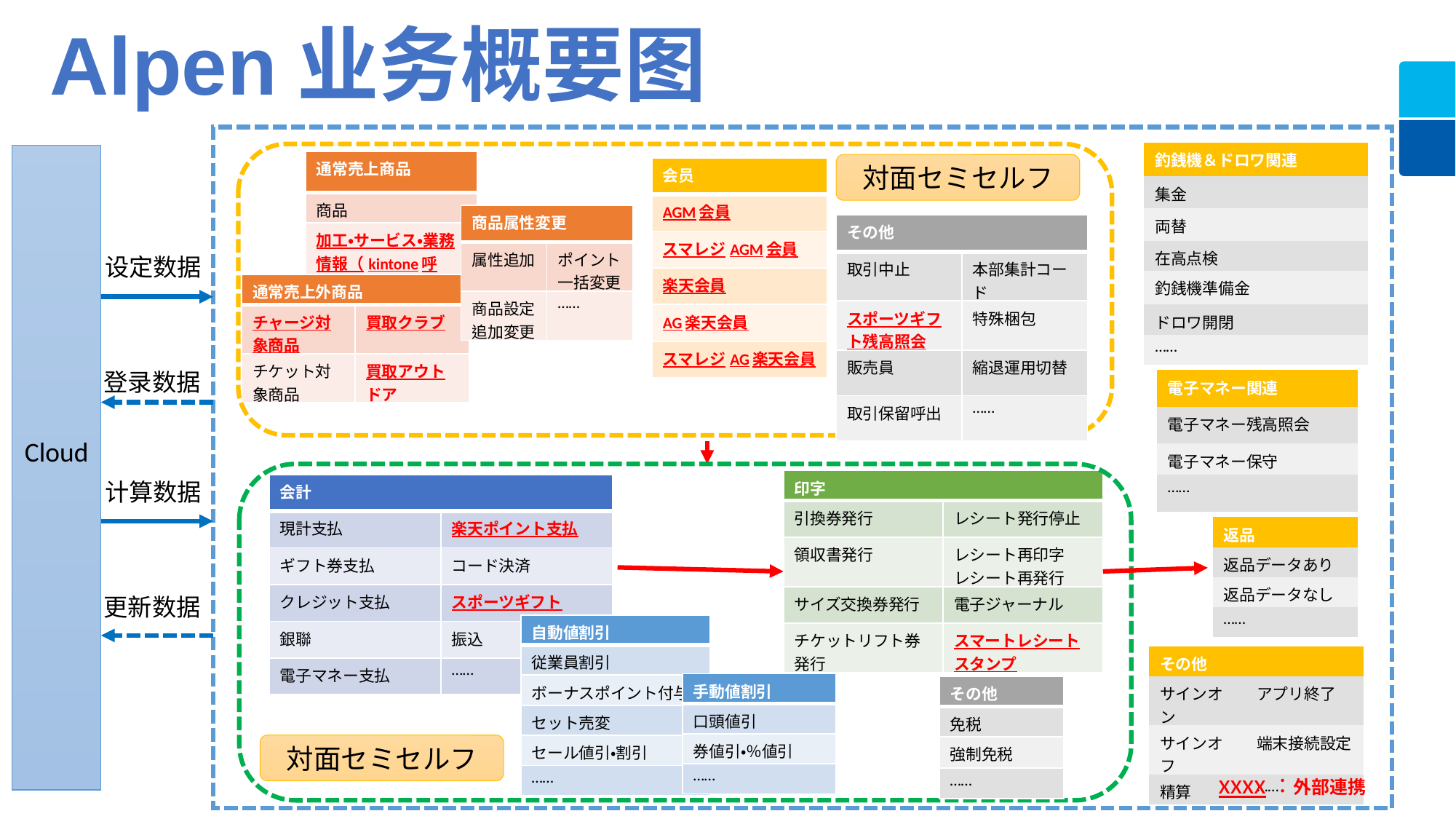

Alpen业务概要图

| 釣銭機＆ドロワ関連 |
| --- |
| 集金 |
| 両替 |
| 在高点検 |
| 釣銭機準備金 |
| ドロワ開閉 |
| …… |

Cloud

| 通常売上商品 |
| --- |
| 商品 |
| 加工・サービス・業務情報（kintone呼出） |
対面セミセルフ
| 会员 |
| --- |
| AGM会員 |
| スマレジAGM会員 |
| 楽天会員 |
| AG楽天会員 |
| スマレジAG楽天会員 |
| 商品属性変更 |  |
| --- | --- |
| 属性追加 | ポイント一括変更 |
| 商品設定追加変更 | …… |
| その他 |  |
| --- | --- |
| 取引中止 | 本部集計コード |
| スポーツギフト残高照会 | 特殊梱包 |
| 販売員 | 縮退運用切替 |
| 取引保留呼出 | …… |
设定数据
| 通常売上外商品 |  |
| --- | --- |
| チャージ対象商品 | 買取クラブ |
| チケット対象商品 | 買取アウトドア |
登录数据
| 電子マネー関連 |
| --- |
| 電子マネー残高照会 |
| 電子マネー保守 |
| …… |

| 印字 |  |
| --- | --- |
| 引換券発行 | レシート発行停止 |
| 領収書発行 | レシート再印字 レシート再発行 |
| サイズ交換券発行 | 電子ジャーナル |
| チケットリフト券発行 | スマートレシートスタンプ |
计算数据
| 会計 |  |
| --- | --- |
| 現計支払 | 楽天ポイント支払 |
| ギフト券支払 | コード決済 |
| クレジット支払 | スポーツギフト |
| 銀聯 | 振込 |
| 電子マネー支払 | …… |
| 返品 |
| --- |
| 返品データあり |
| 返品データなし |
| …… |
更新数据
| 自動値割引 |
| --- |
| 従業員割引 |
| ボーナスポイント付与 |
| セット売変 |
| セール値引・割引 |
| …… |
| その他 |  |
| --- | --- |
| サインオン | アプリ終了 |
| サインオフ | 端末接続設定 |
| 精算 | …… |
| 手動値割引 |
| --- |
| 口頭値引 |
| 券値引・％値引 |
| …… |
| その他 |
| --- |
| 免税 |
| 強制免税 |
| …… |
対面セミセルフ
xxxx：外部連携